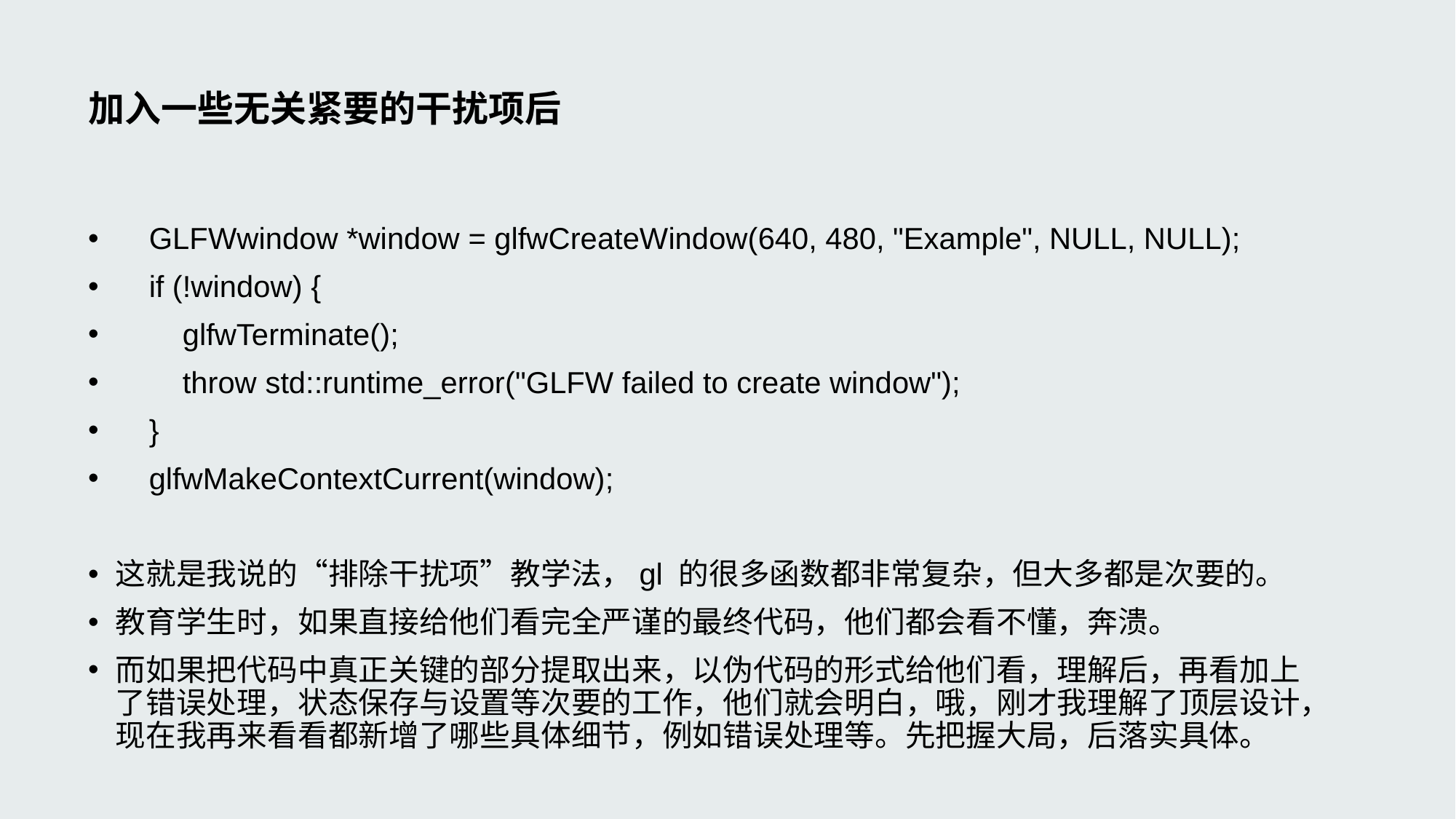

# 加入一些无关紧要的干扰项后
    GLFWwindow *window = glfwCreateWindow(640, 480, "Example", NULL, NULL);
    if (!window) {
        glfwTerminate();
        throw std::runtime_error("GLFW failed to create window");
    }
    glfwMakeContextCurrent(window);

这就是我说的“排除干扰项”教学法，gl 的很多函数都非常复杂，但大多都是次要的。
教育学生时，如果直接给他们看完全严谨的最终代码，他们都会看不懂，奔溃。
而如果把代码中真正关键的部分提取出来，以伪代码的形式给他们看，理解后，再看加上了错误处理，状态保存与设置等次要的工作，他们就会明白，哦，刚才我理解了顶层设计，现在我再来看看都新增了哪些具体细节，例如错误处理等。先把握大局，后落实具体。